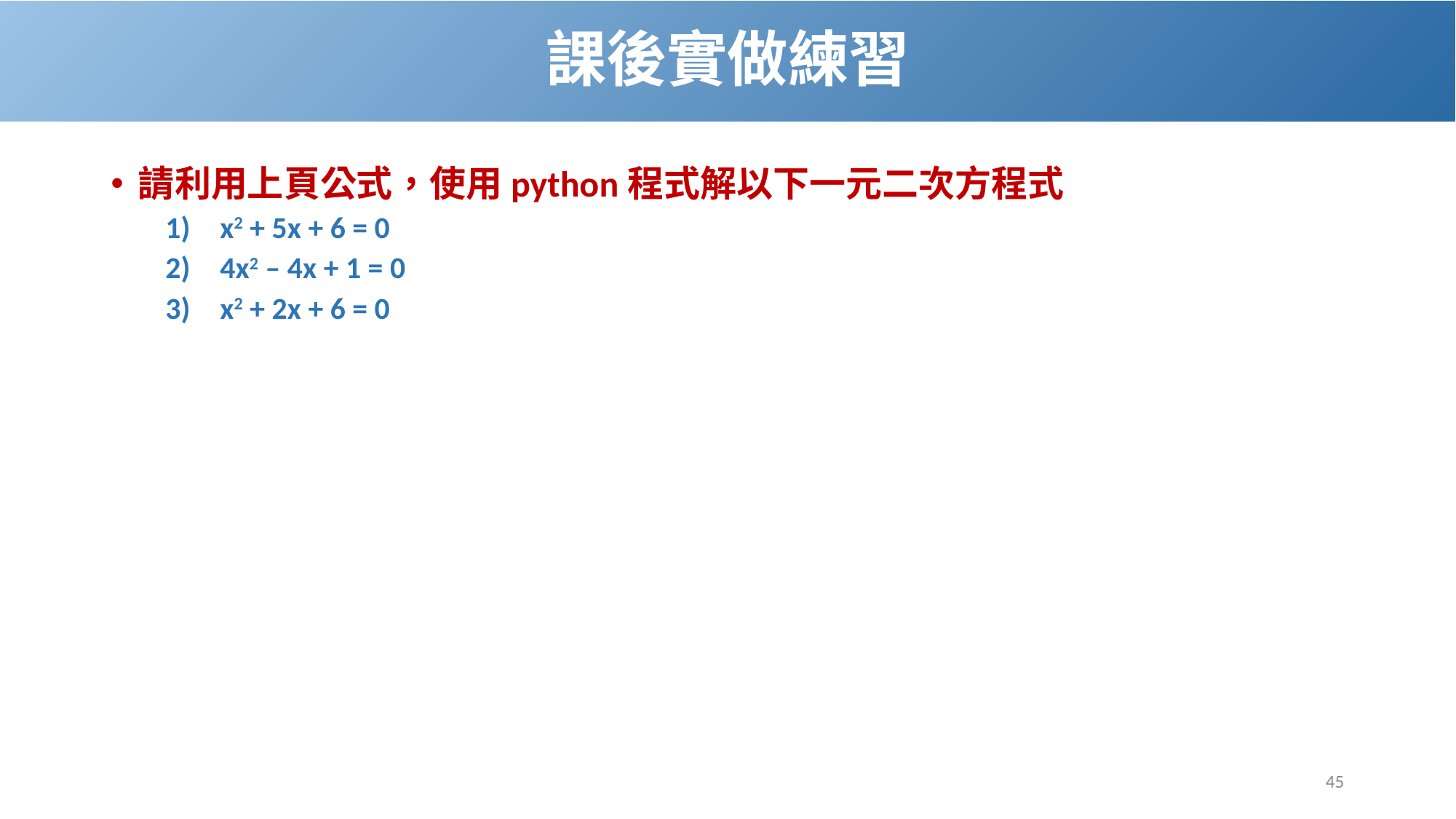

# 課後實做練習
請利用上頁公式，使用python程式解以下一元二次方程式
x2 + 5x + 6 = 0
4x2 – 4x + 1 = 0
x2 + 2x + 6 = 0
45